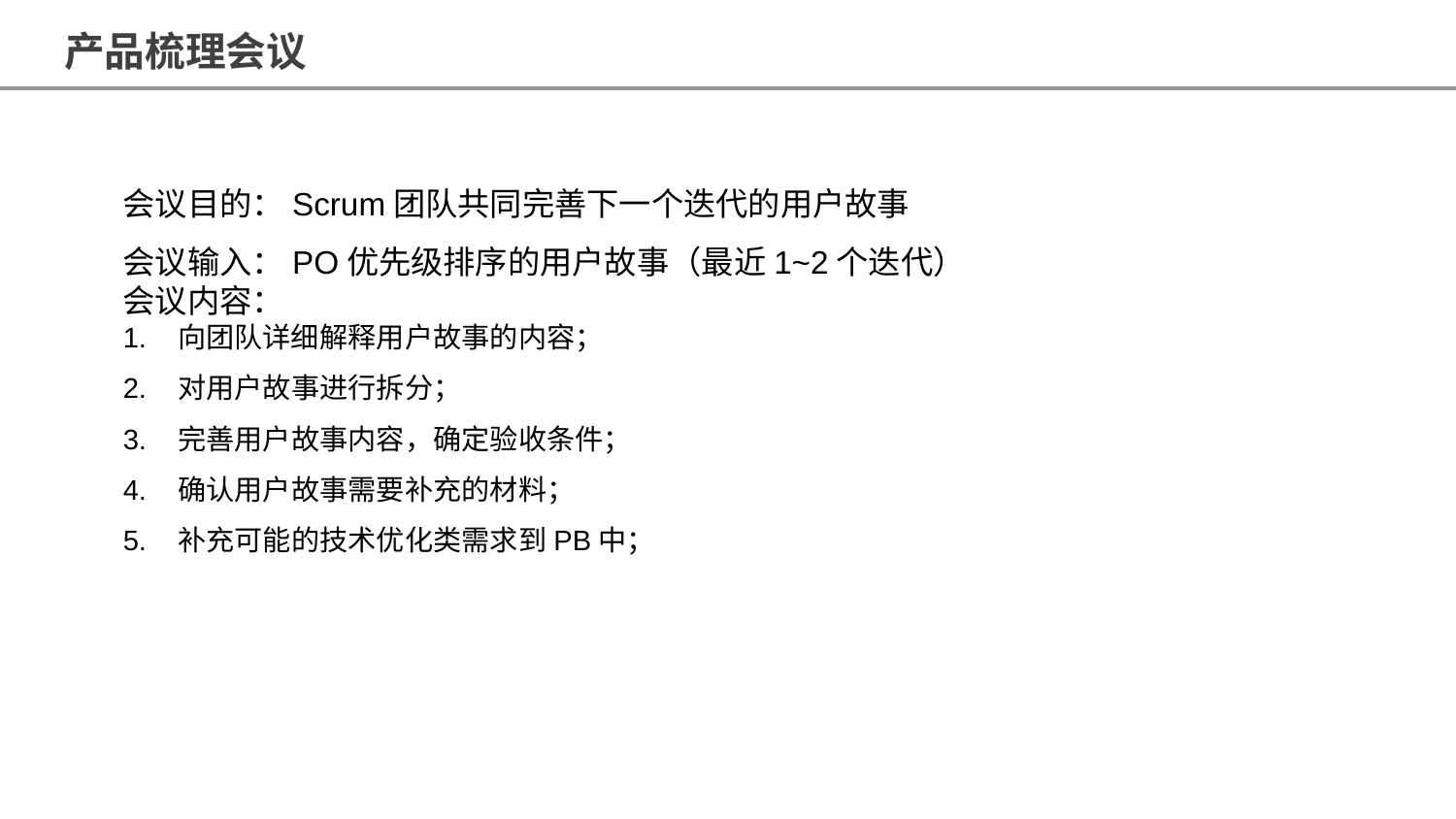

产品梳理会议
会议目的：Scrum团队共同完善下一个迭代的用户故事
会议输入：PO优先级排序的用户故事（最近1~2个迭代）
会议内容：
向团队详细解释用户故事的内容；
对用户故事进行拆分；
完善用户故事内容，确定验收条件；
确认用户故事需要补充的材料；
补充可能的技术优化类需求到PB中；